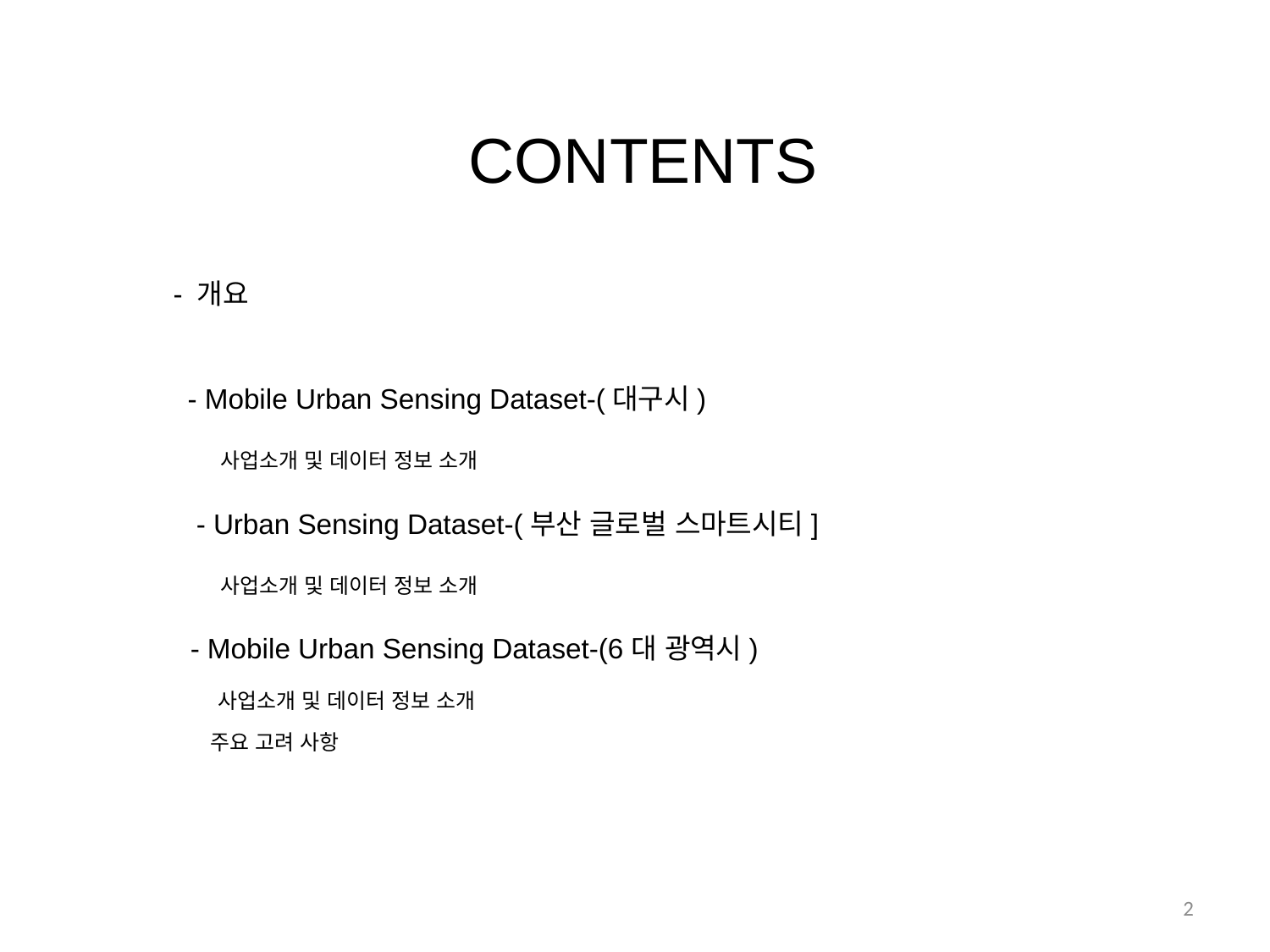

목     차
CONTENTS
- 개요
- Mobile Urban Sensing Dataset-(대구시)
사업소개 및 데이터 정보 소개
- Urban Sensing Dataset-(부산 글로벌 스마트시티]
사업소개 및 데이터 정보 소개
- Mobile Urban Sensing Dataset-(6대 광역시)
사업소개 및 데이터 정보 소개
주요 고려 사항
2